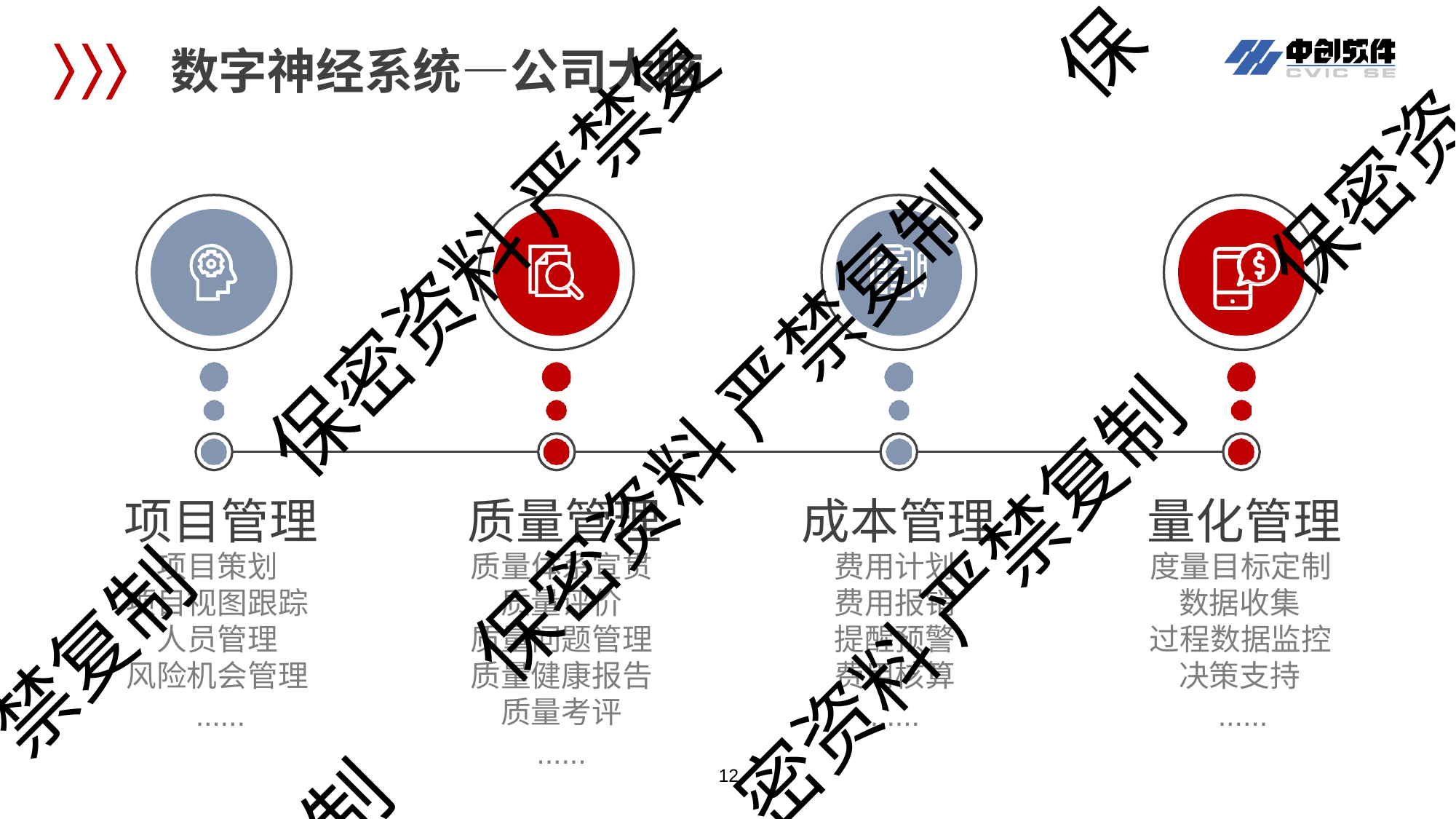

保
# 数字神经系统—公司大脑

保密资

保密资料 严禁复

保密资料 严禁复制

| 项目管理 | 质量管理 | 成本管理 | 量化管理 |
| --- | --- | --- | --- |
| 项目策划 | 质量体系宣贯 | 费用计划 | 度量目标定制 |
| 项目视图跟踪 | 质量评价 | 费用报销 | 数据收集 |
| 人员管理 | 质量问题管理 | 提醒预警 | 过程数据监控 |
| 风险机会管理 | 质量健康报告 | 费用核算 | 决策支持 |
| ...... | 质量考评 | ...... | ...... |
|  | ...... |  |  |
密资料 严禁复制
禁复制
制
12